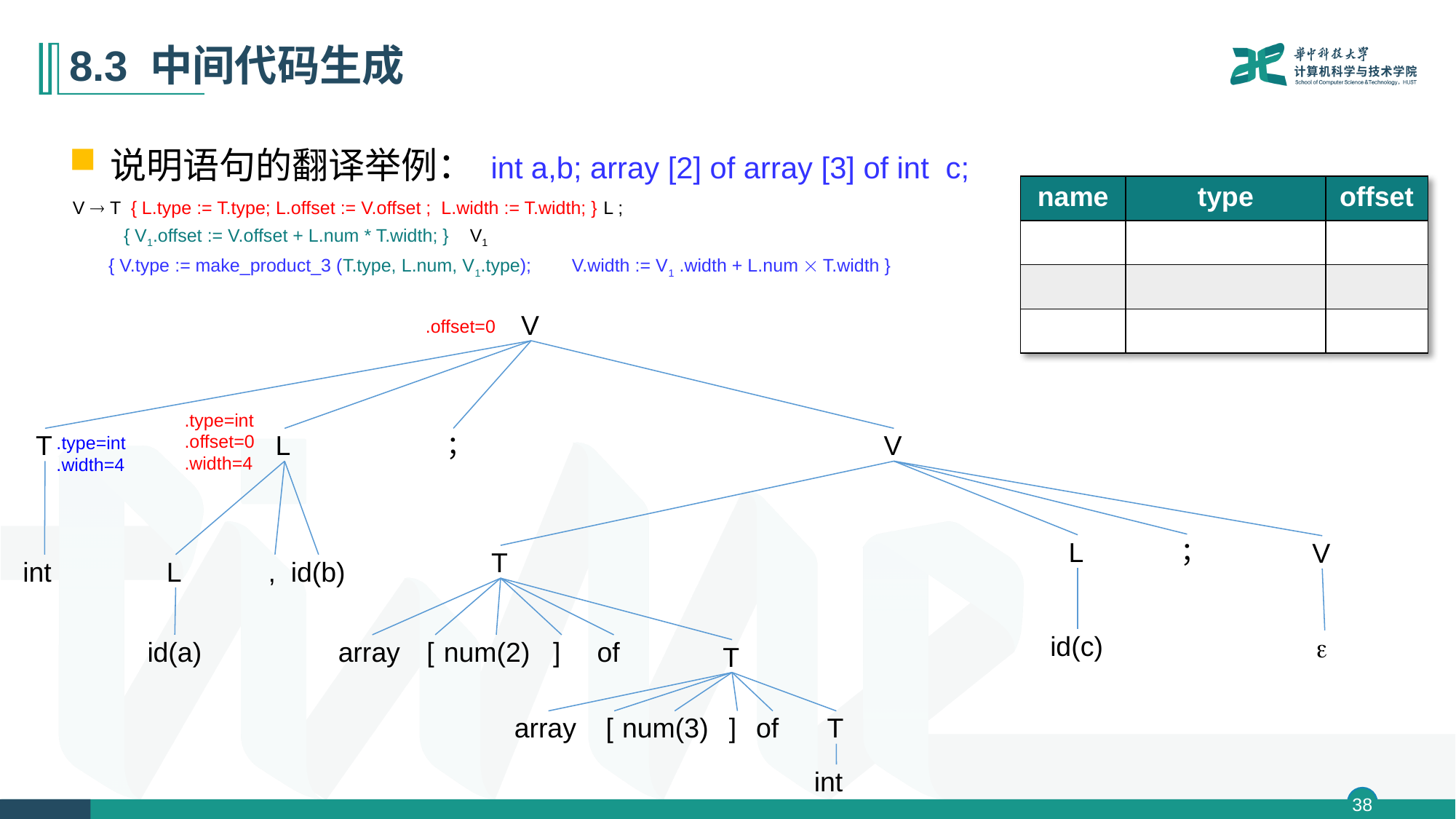

# 8.3 中间代码生成
说明语句的翻译举例： int a,b; array [2] of array [3] of int  c;
| name | type | offset |
| --- | --- | --- |
| a | int | 0 |
| b | int | 4 |
| c | array(2,array(3,int)) | 8 |
V → T  { L.type := T.type; L.offset := V.offset ;  L.width := T.width; } L ;
          { V1.offset := V.offset + L.num * T.width; }    V1
       { V.type := make_product_3 (T.type, L.num, V1.type);        V.width := V1 .width + L.num × T.width }

V
.offset=0

.type=int
.offset=0
.width=4
T
L
；
V
.type=int
.width=4
；
L
V
T
int
L
,
id(b)
id(c)
ε
array
[
num(2)
]
of
id(a)
T
array
[
num(3)
]
of
T
int